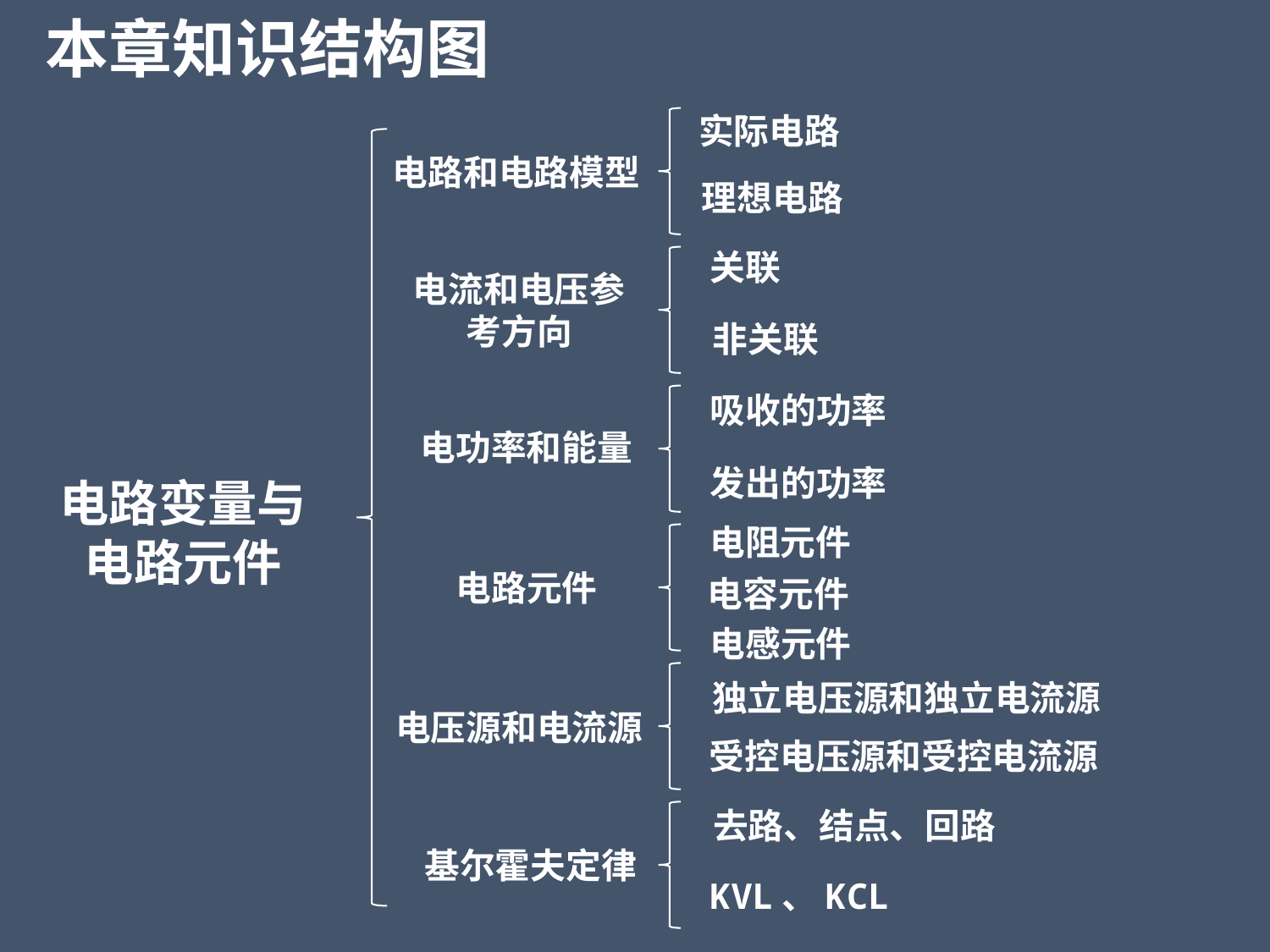

本章知识结构图
实际电路

电路和电路模型
理想电路
关联

电流和电压参考方向
非关联
吸收的功率

电功率和能量
发出的功率
电路变量与电路元件
电阻元件

电路元件
电容元件
电感元件

独立电压源和独立电流源
电压源和电流源
受控电压源和受控电流源
去路、结点、回路

基尔霍夫定律
KVL、KCL